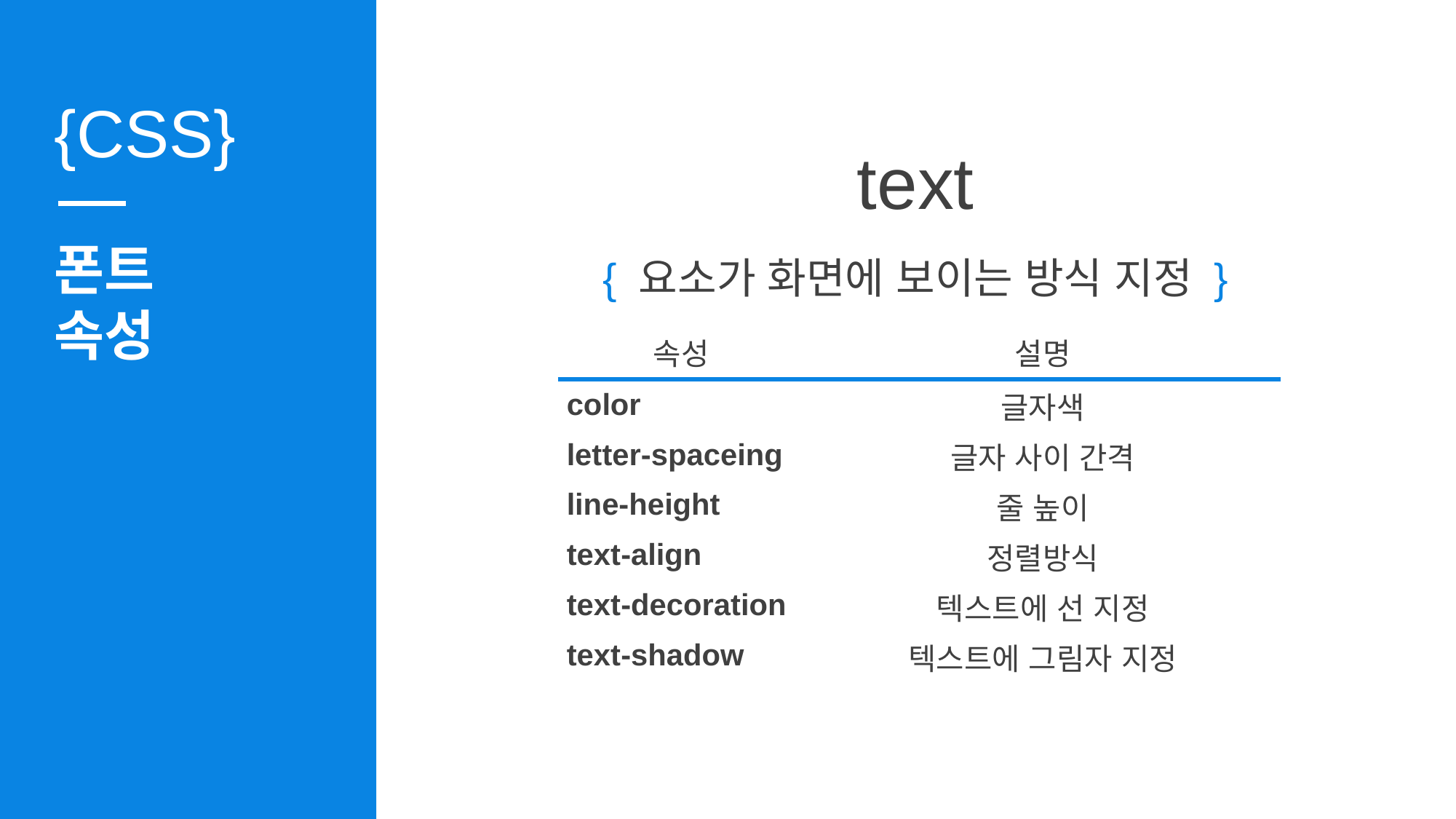

text
폰트
속성
{ 요소가 화면에 보이는 방식 지정 }
| 속성 | 설명 |
| --- | --- |
| color | 글자색 |
| letter-spaceing | 글자 사이 간격 |
| line-height | 줄 높이 |
| text-align | 정렬방식 |
| text-decoration | 텍스트에 선 지정 |
| text-shadow | 텍스트에 그림자 지정 |